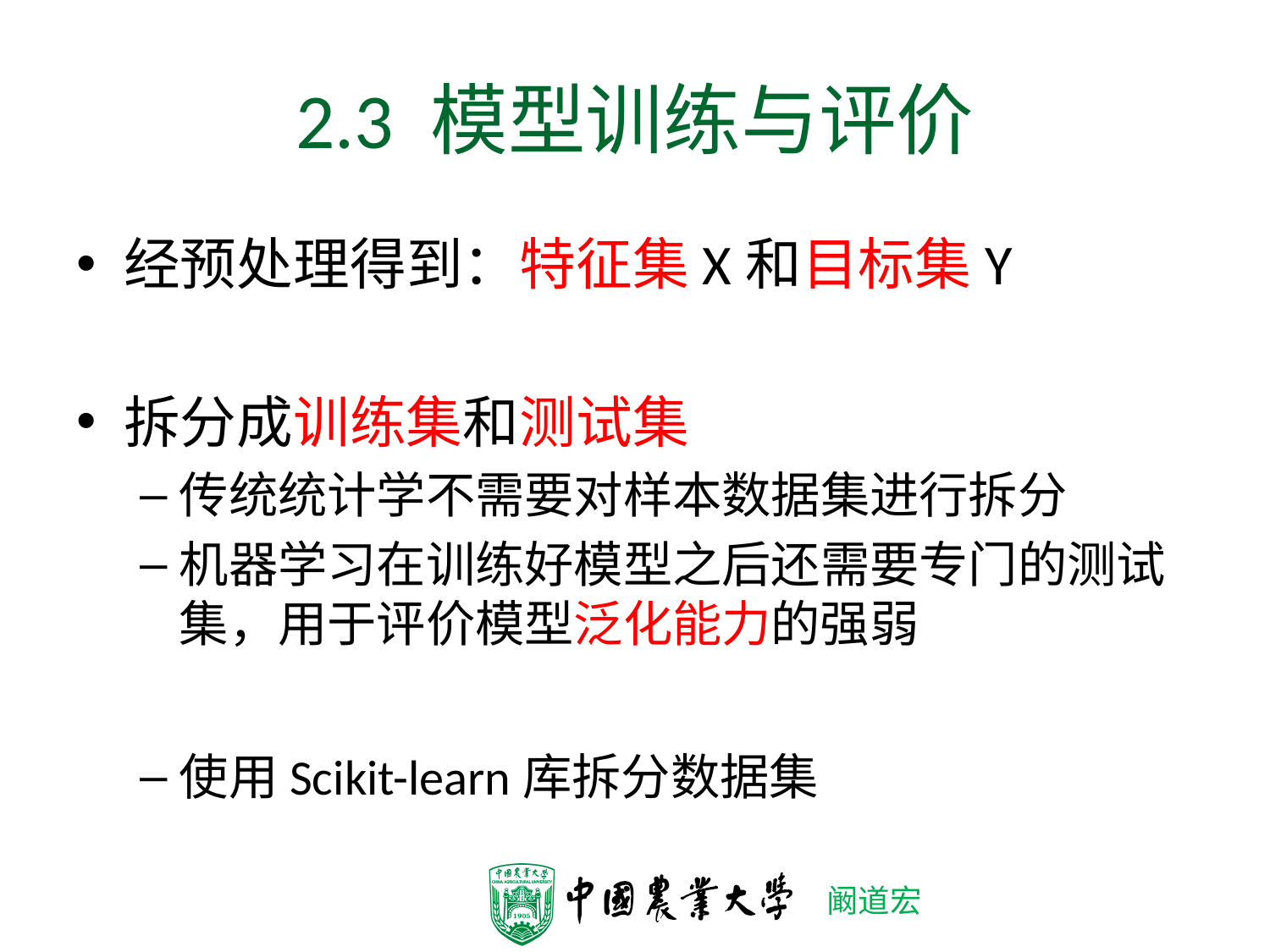

# 2.3 模型训练与评价
经预处理得到：特征集X和目标集Y

拆分成训练集和测试集
传统统计学不需要对样本数据集进行拆分
机器学习在训练好模型之后还需要专门的测试集，用于评价模型泛化能力的强弱

使用Scikit-learn库拆分数据集